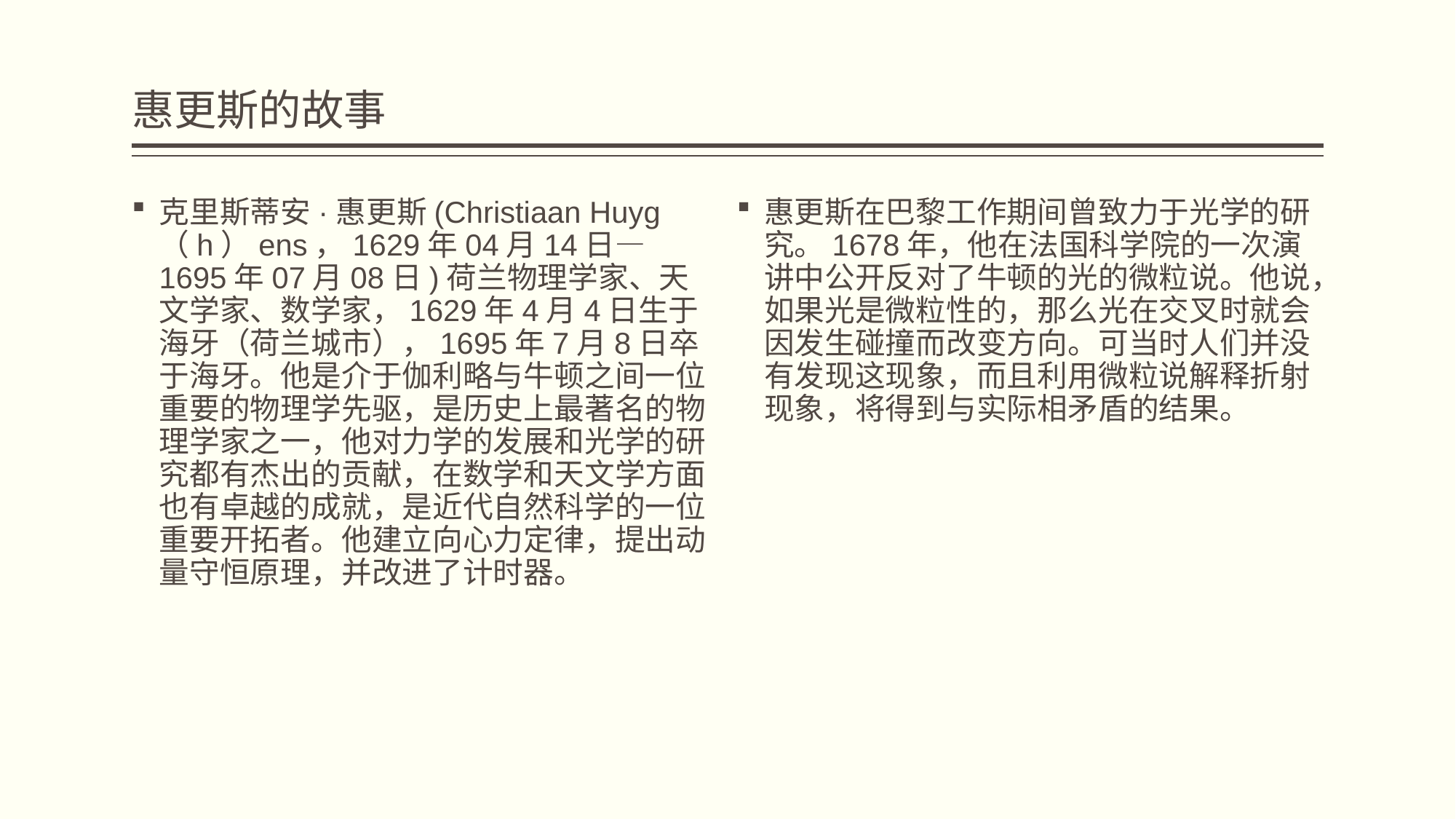

# 惠更斯的故事
克里斯蒂安·惠更斯(Christiaan Huyg（h）ens，1629年04月14日—1695年07月08日)荷兰物理学家、天文学家、数学家，1629年4月4日生于海牙（荷兰城市），1695年7月8日卒于海牙。他是介于伽利略与牛顿之间一位重要的物理学先驱，是历史上最著名的物理学家之一，他对力学的发展和光学的研究都有杰出的贡献，在数学和天文学方面也有卓越的成就，是近代自然科学的一位重要开拓者。他建立向心力定律，提出动量守恒原理，并改进了计时器。

惠更斯在巴黎工作期间曾致力于光学的研究。1678年，他在法国科学院的一次演讲中公开反对了牛顿的光的微粒说。他说，如果光是微粒性的，那么光在交叉时就会因发生碰撞而改变方向。可当时人们并没有发现这现象，而且利用微粒说解释折射现象，将得到与实际相矛盾的结果。